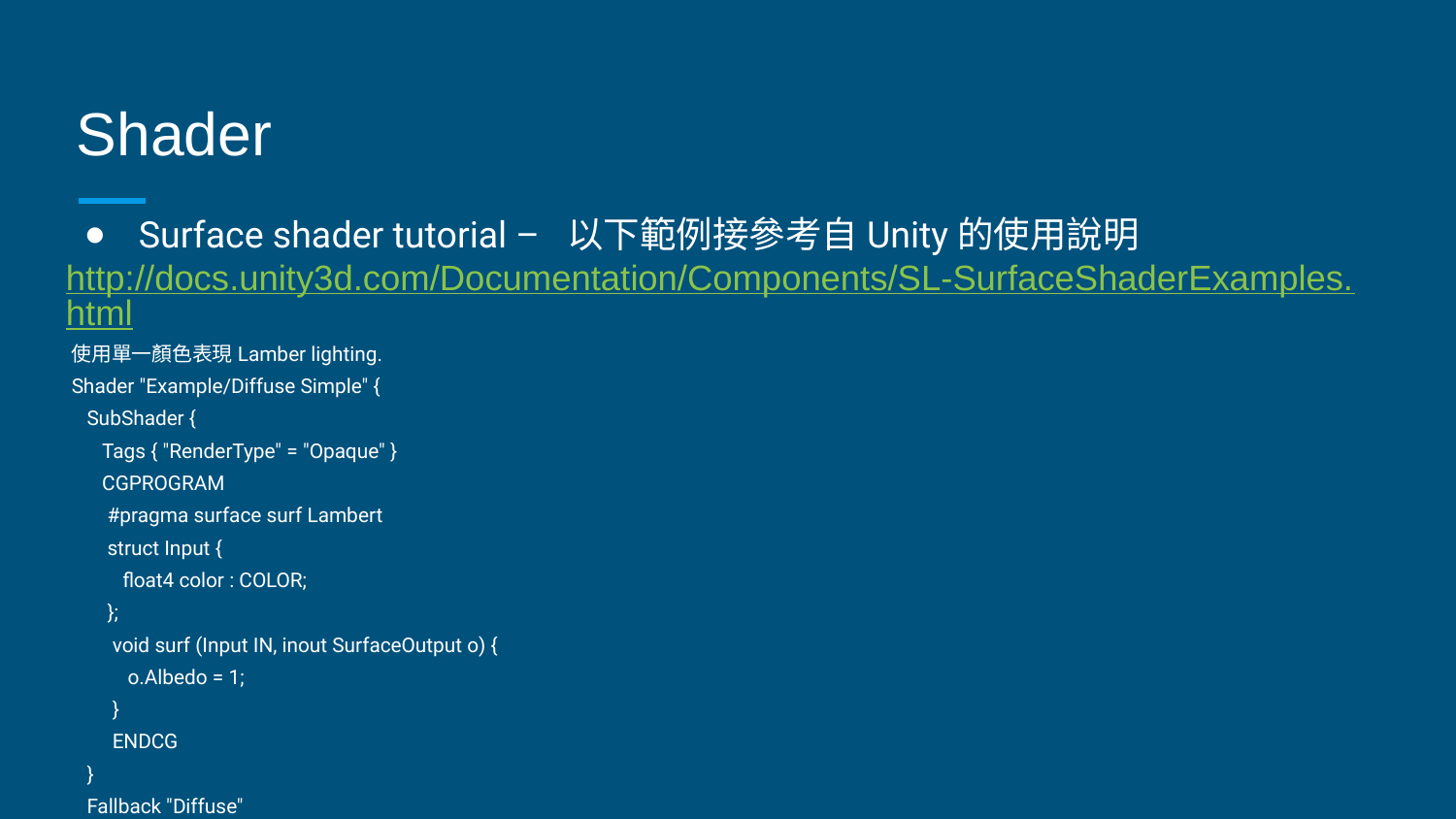

# Shader
Surface shader tutorial –  以下範例接參考自Unity的使用說明
http://docs.unity3d.com/Documentation/Components/SL-SurfaceShaderExamples.html
使用單一顏色表現Lamber lighting.
Shader "Example/Diffuse Simple" {
   SubShader {
      Tags { "RenderType" = "Opaque" }
      CGPROGRAM
       #pragma surface surf Lambert
       struct Input {
          float4 color : COLOR;
       };
        void surf (Input IN, inout SurfaceOutput o) {
           o.Albedo = 1;
        }
        ENDCG
   }
   Fallback "Diffuse"
}